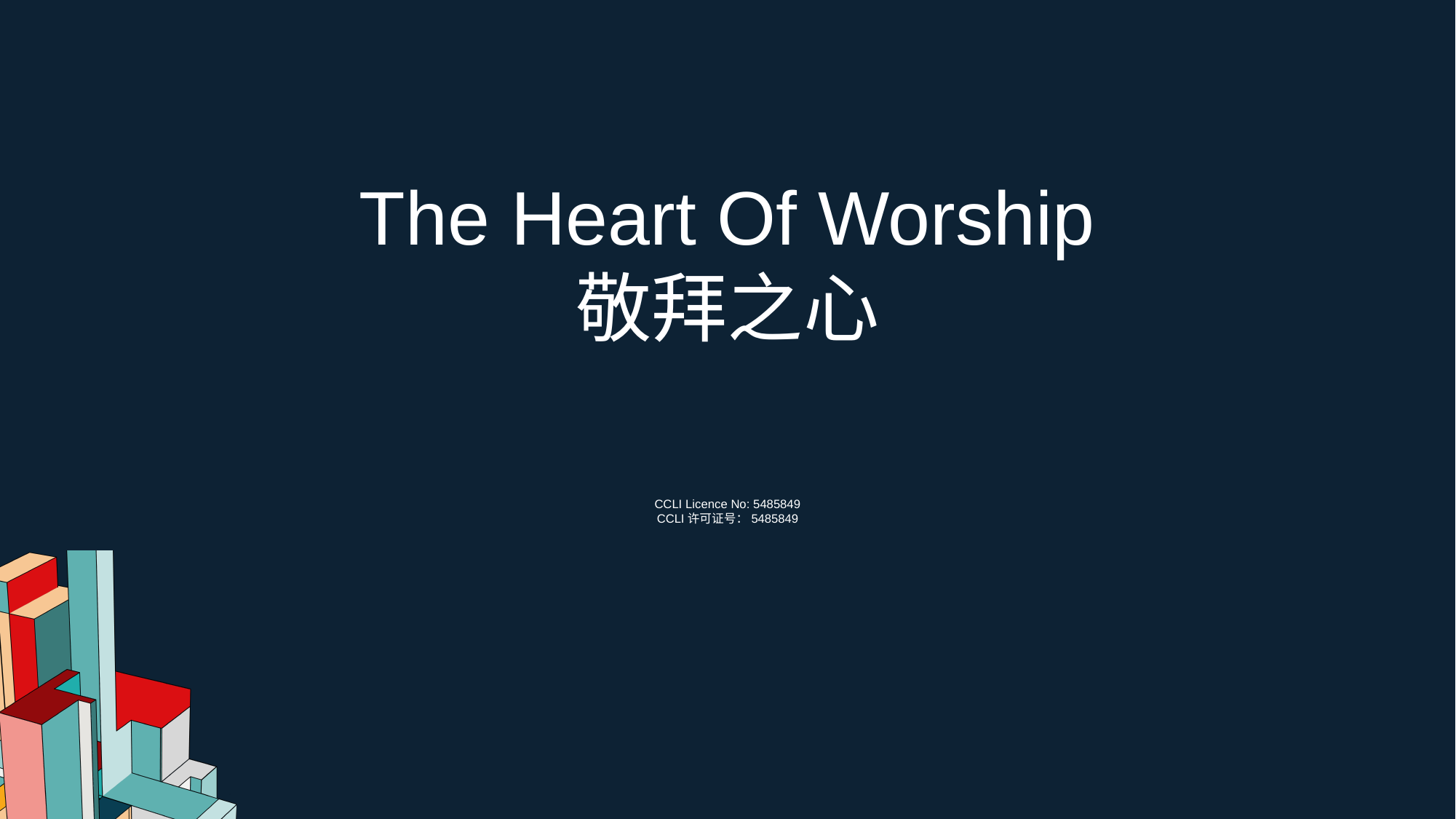

The Heart Of Worship
敬拜之心
CCLI Licence No: 5485849
CCLI许可证号：5485849